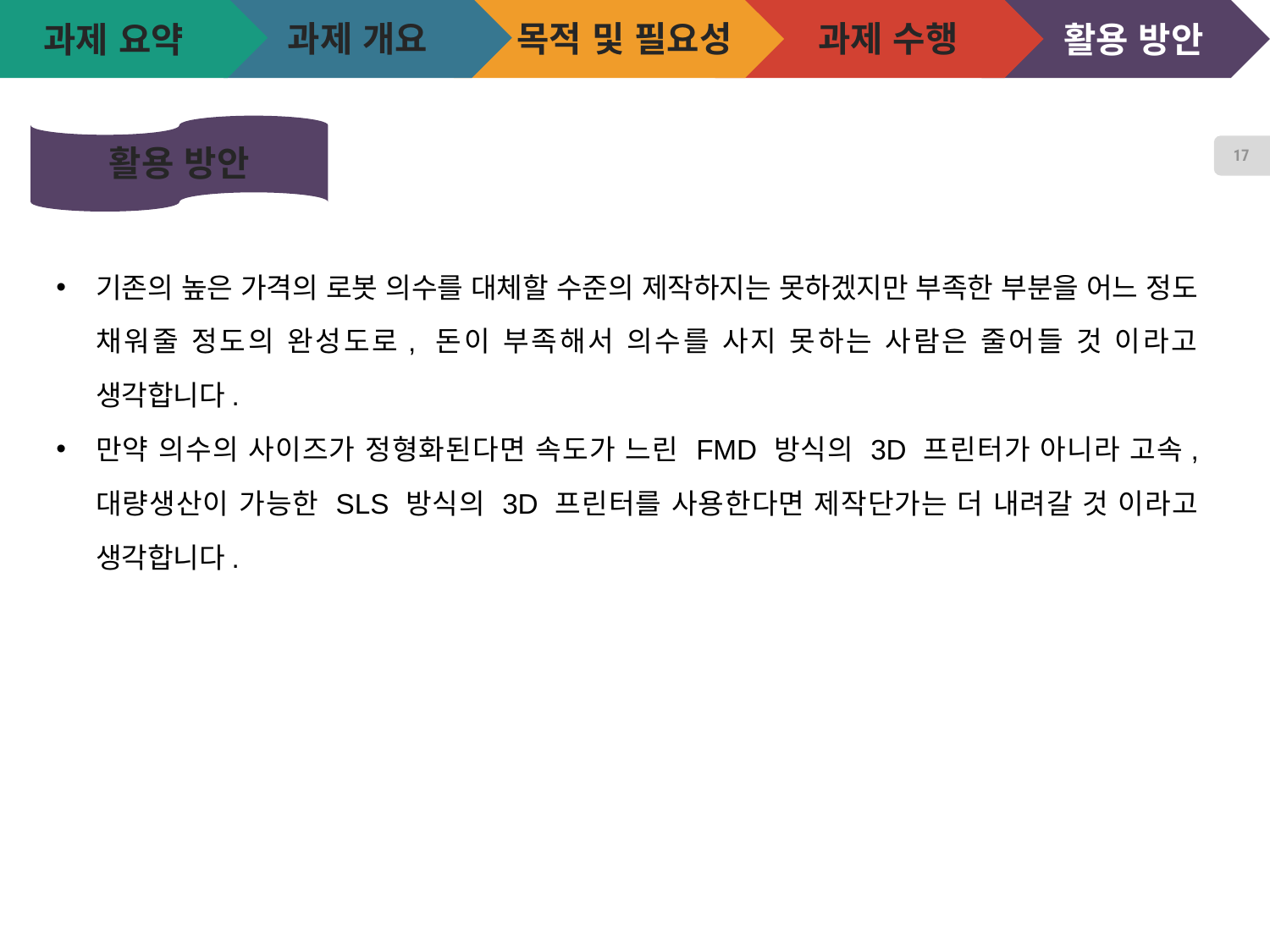

과제 개요
목적 및 필요성
과제 수행
# 과제 요약
활용 방안
활용 방안
17
기존의 높은 가격의 로봇 의수를 대체할 수준의 제작하지는 못하겠지만 부족한 부분을 어느 정도 채워줄 정도의 완성도로, 돈이 부족해서 의수를 사지 못하는 사람은 줄어들 것 이라고 생각합니다.
만약 의수의 사이즈가 정형화된다면 속도가 느린 FMD 방식의 3D 프린터가 아니라 고속, 대량생산이 가능한 SLS 방식의 3D 프린터를 사용한다면 제작단가는 더 내려갈 것 이라고 생각합니다.